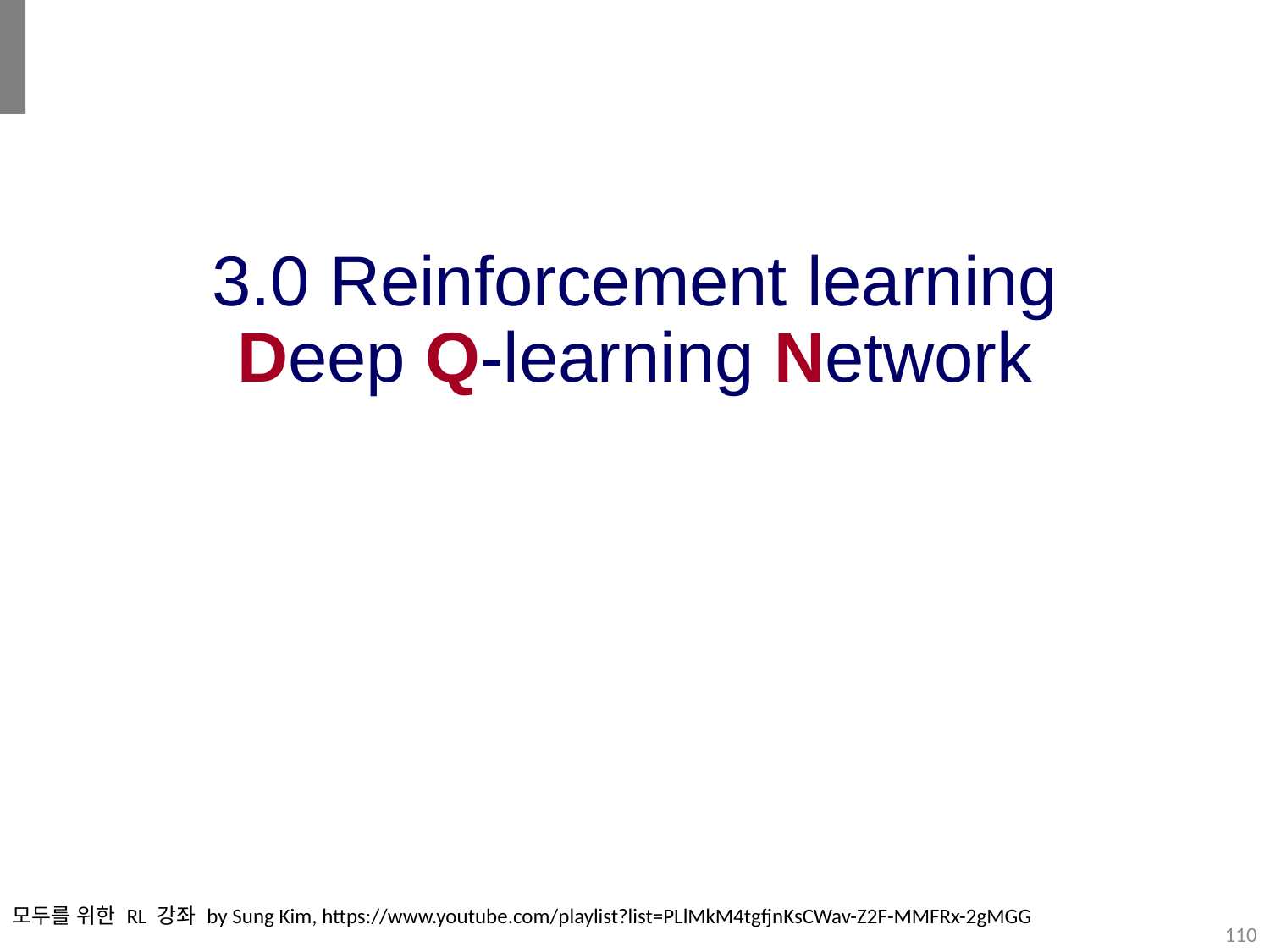

# 3.0 Reinforcement learning Deep Q-learning Network

모두를 위한 RL 강좌 by Sung Kim, https://www.youtube.com/playlist?list=PLlMkM4tgfjnKsCWav-Z2F-MMFRx-2gMGG
110